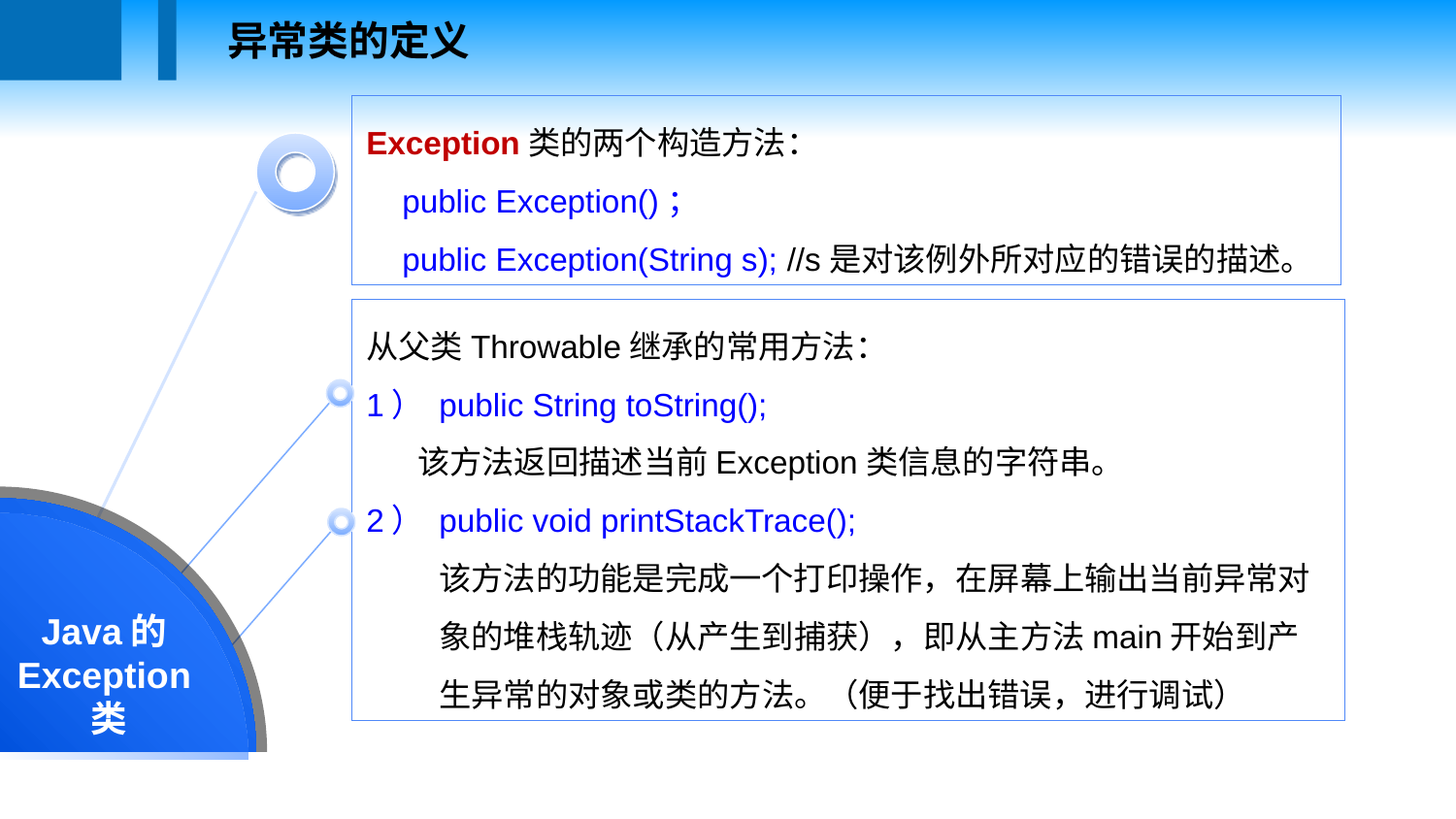

异常类的定义
Exception类的两个构造方法：
    public Exception()；
    public Exception(String s); //s是对该例外所对应的错误的描述。

Java的Exception类

从父类Throwable继承的常用方法：
1） public String toString();
      该方法返回描述当前Exception类信息的字符串。
2） public void printStackTrace();
该方法的功能是完成一个打印操作，在屏幕上输出当前异常对象的堆栈轨迹（从产生到捕获），即从主方法main开始到产生异常的对象或类的方法。（便于找出错误，进行调试）